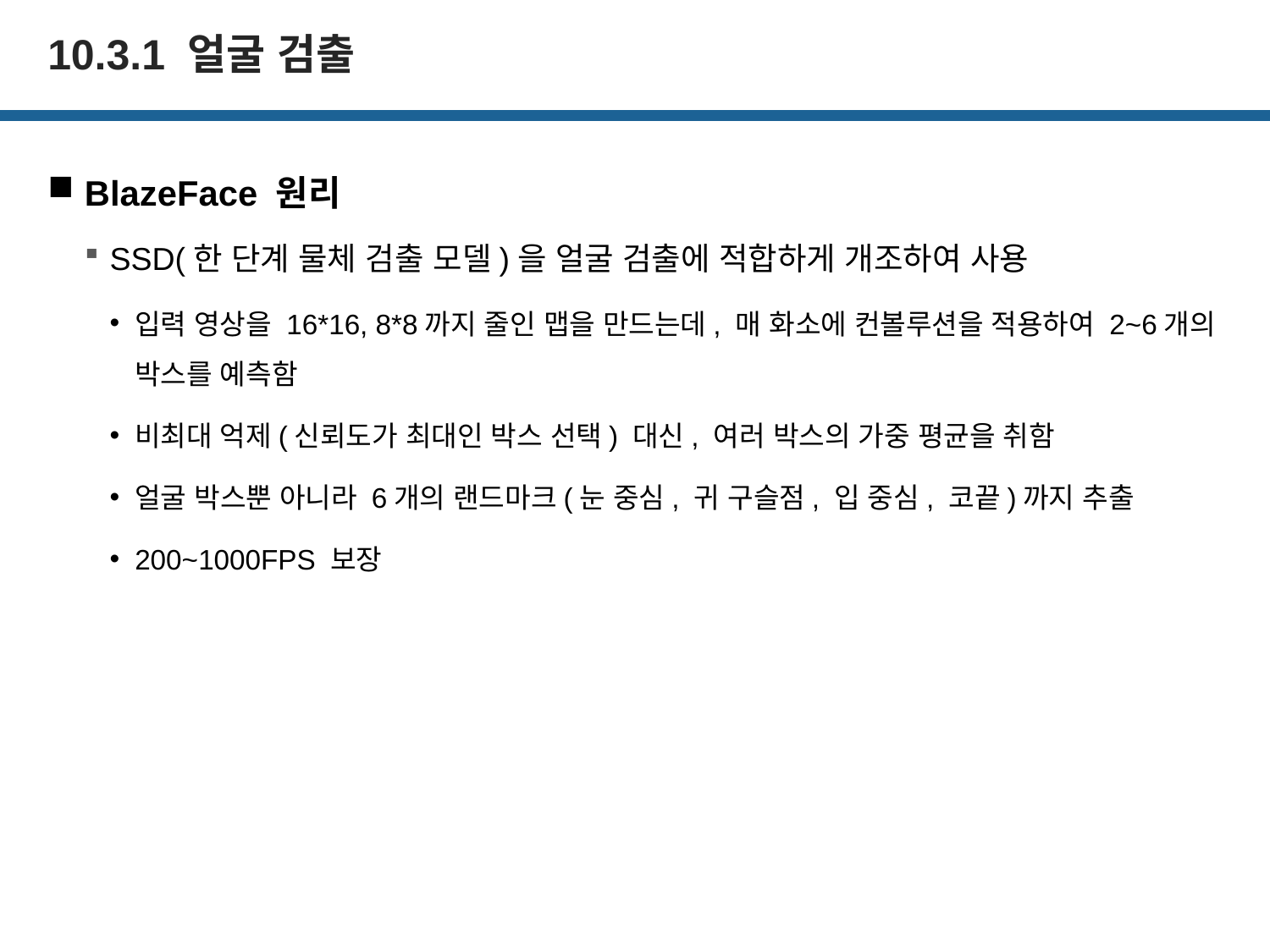

# 10.3.1 얼굴 검출
BlazeFace 원리
SSD(한 단계 물체 검출 모델)을 얼굴 검출에 적합하게 개조하여 사용
입력 영상을 16*16, 8*8까지 줄인 맵을 만드는데, 매 화소에 컨볼루션을 적용하여 2~6개의 박스를 예측함
비최대 억제(신뢰도가 최대인 박스 선택) 대신, 여러 박스의 가중 평균을 취함
얼굴 박스뿐 아니라 6개의 랜드마크(눈 중심, 귀 구슬점, 입 중심, 코끝)까지 추출
200~1000FPS 보장